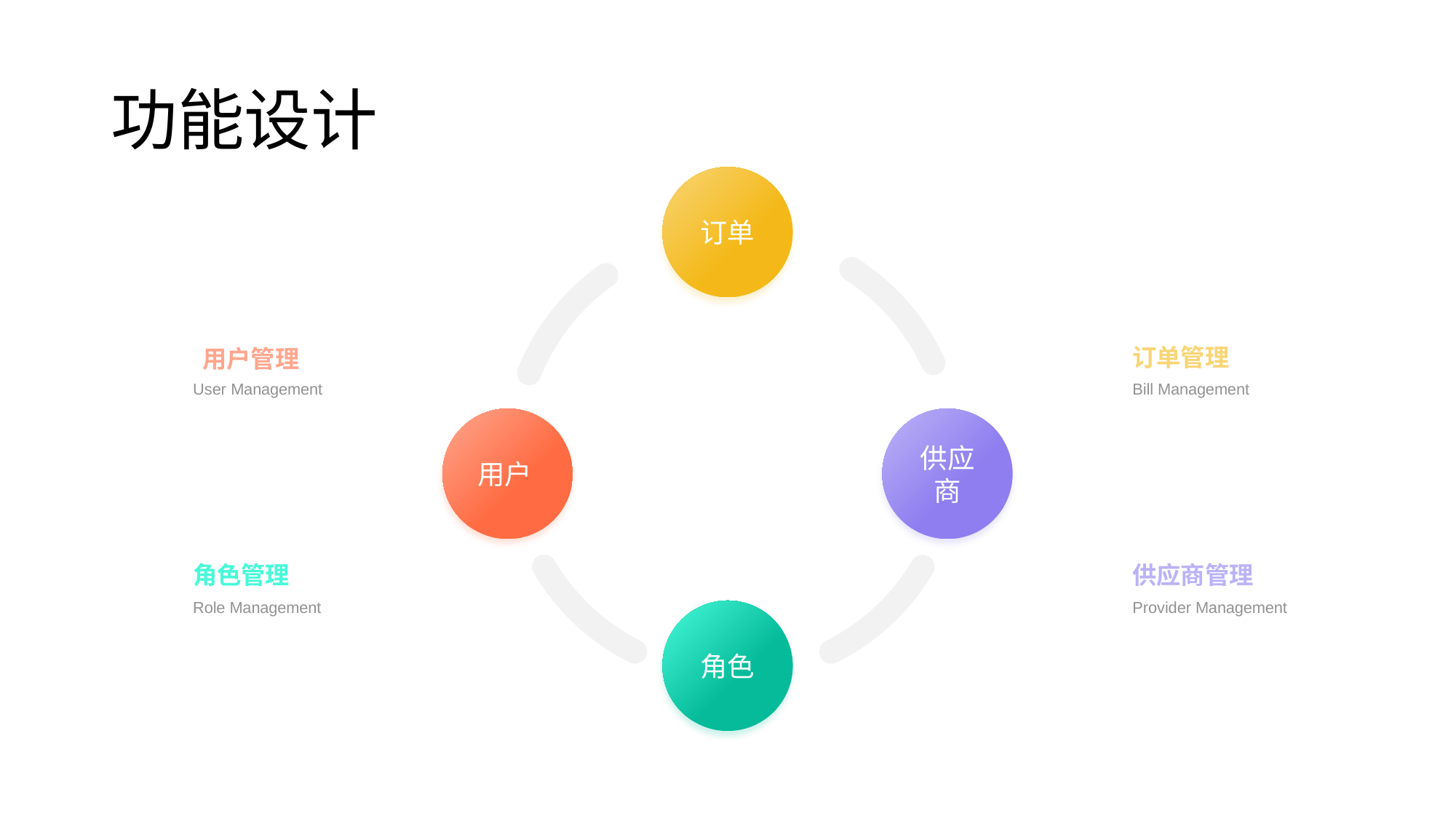

# 功能设计
订单

订单管理
用户管理
User Management
Bill Management
用户
供应商
角色管理
供应商管理
Role Management
Provider Management
角色